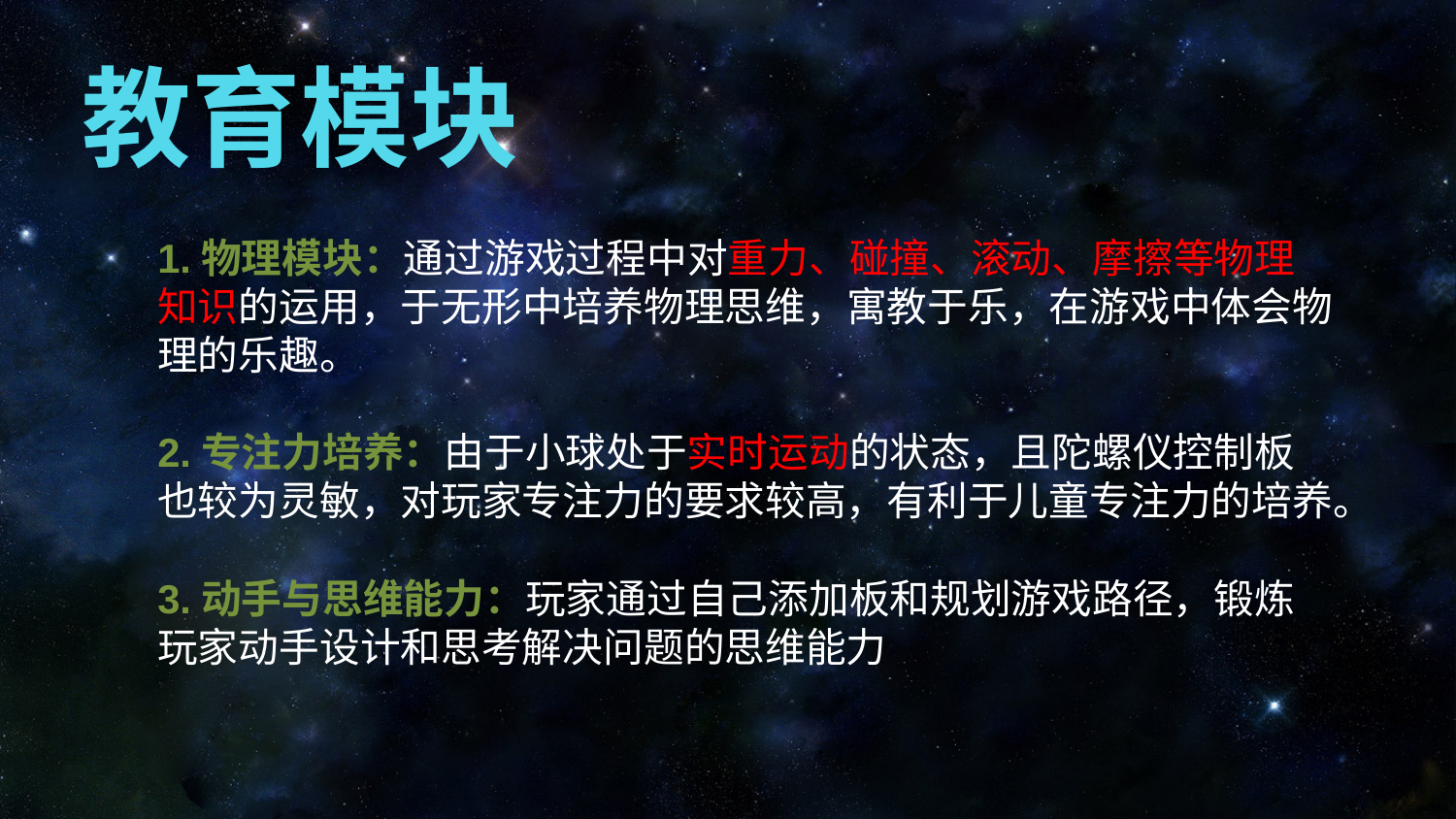

教育模块
1.物理模块：通过游戏过程中对重力、碰撞、滚动、摩擦等物理知识的运用，于无形中培养物理思维，寓教于乐，在游戏中体会物理的乐趣。

2.专注力培养：由于小球处于实时运动的状态，且陀螺仪控制板也较为灵敏，对玩家专注力的要求较高，有利于儿童专注力的培养。

3.动手与思维能力：玩家通过自己添加板和规划游戏路径，锻炼玩家动手设计和思考解决问题的思维能力